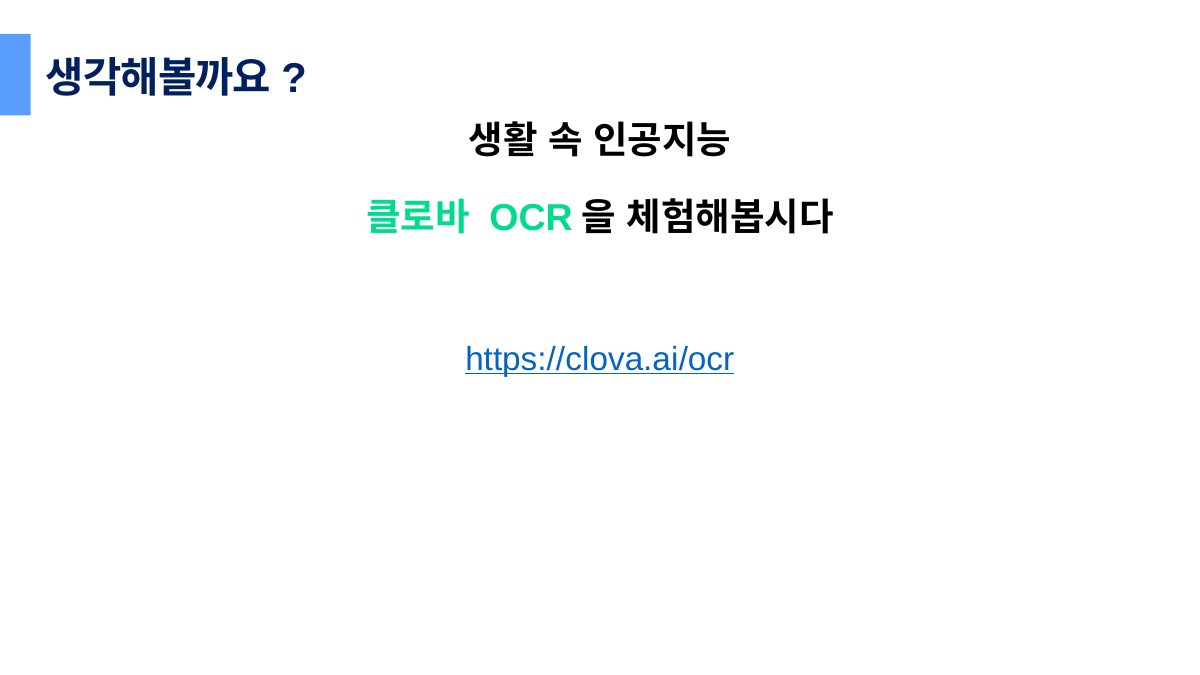

생각해볼까요?
생활 속 인공지능
클로바 OCR을 체험해봅시다
https://clova.ai/ocr